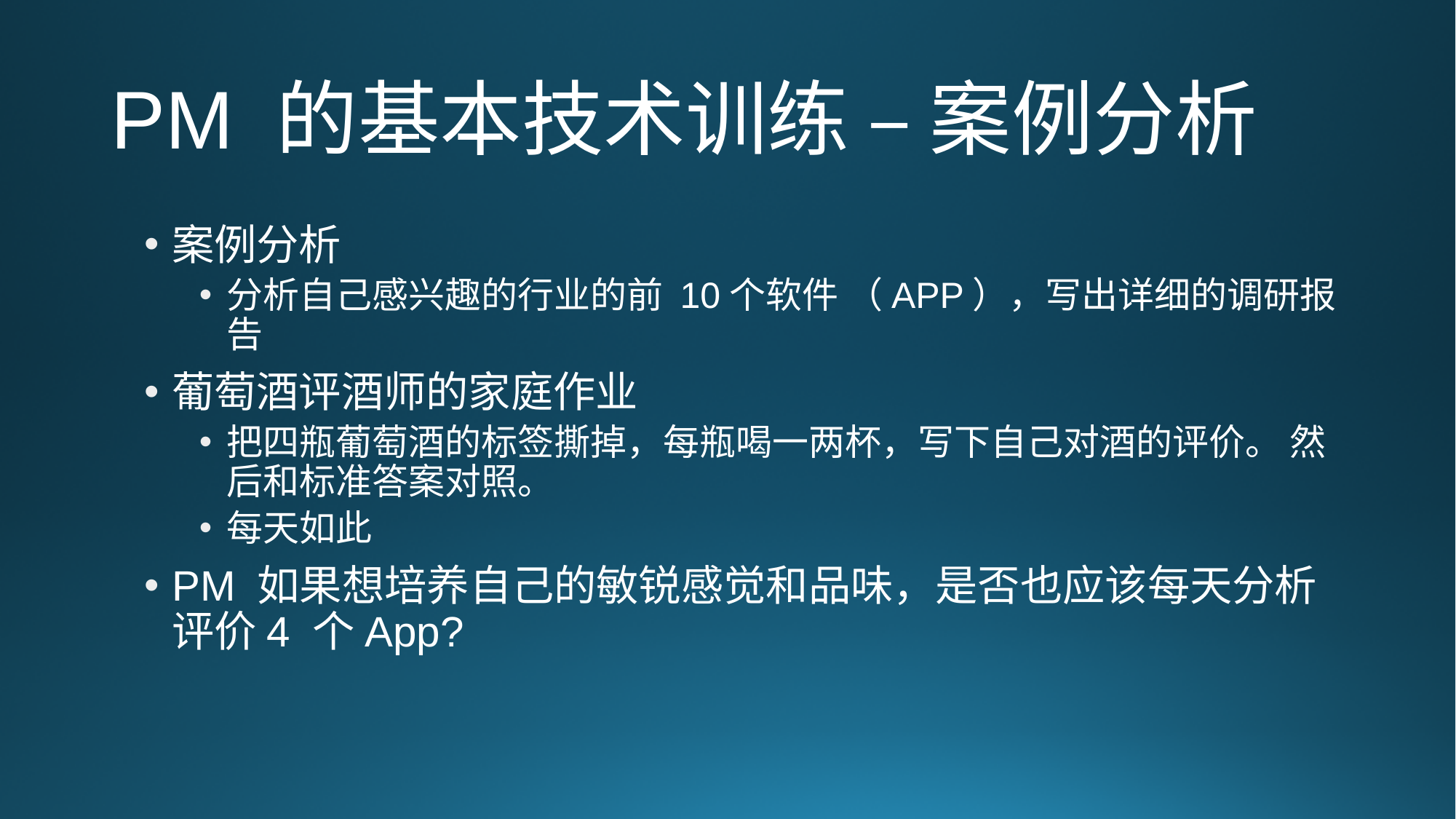

# PM 的基本技术训练 – 案例分析
案例分析
分析自己感兴趣的行业的前 10个软件 （APP），写出详细的调研报告
葡萄酒评酒师的家庭作业
把四瓶葡萄酒的标签撕掉，每瓶喝一两杯，写下自己对酒的评价。 然后和标准答案对照。
每天如此
PM 如果想培养自己的敏锐感觉和品味，是否也应该每天分析评价4 个App?